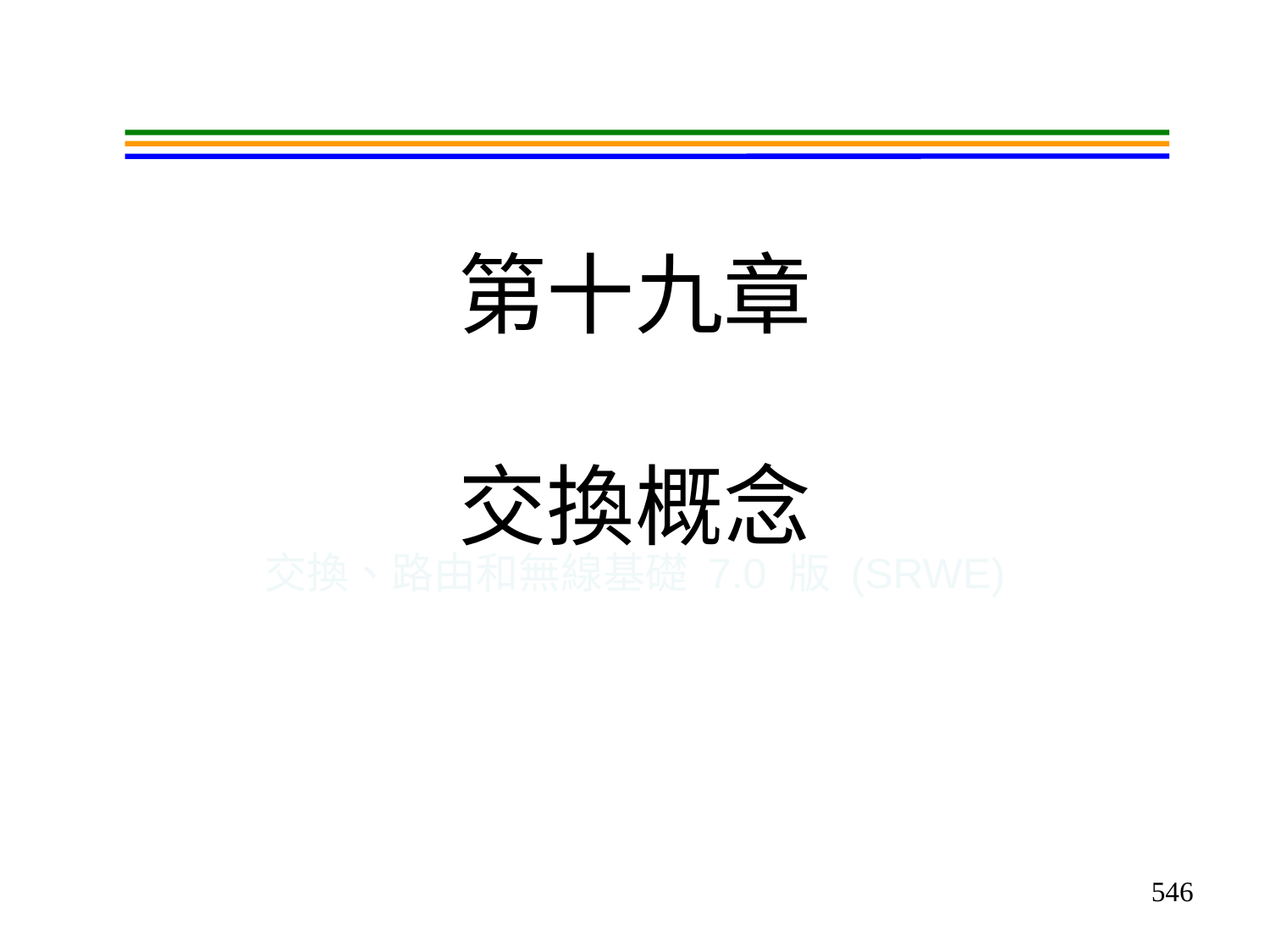

# 第十九章 交換概念
交換、路由和無線基礎 7.0 版 (SRWE)

546